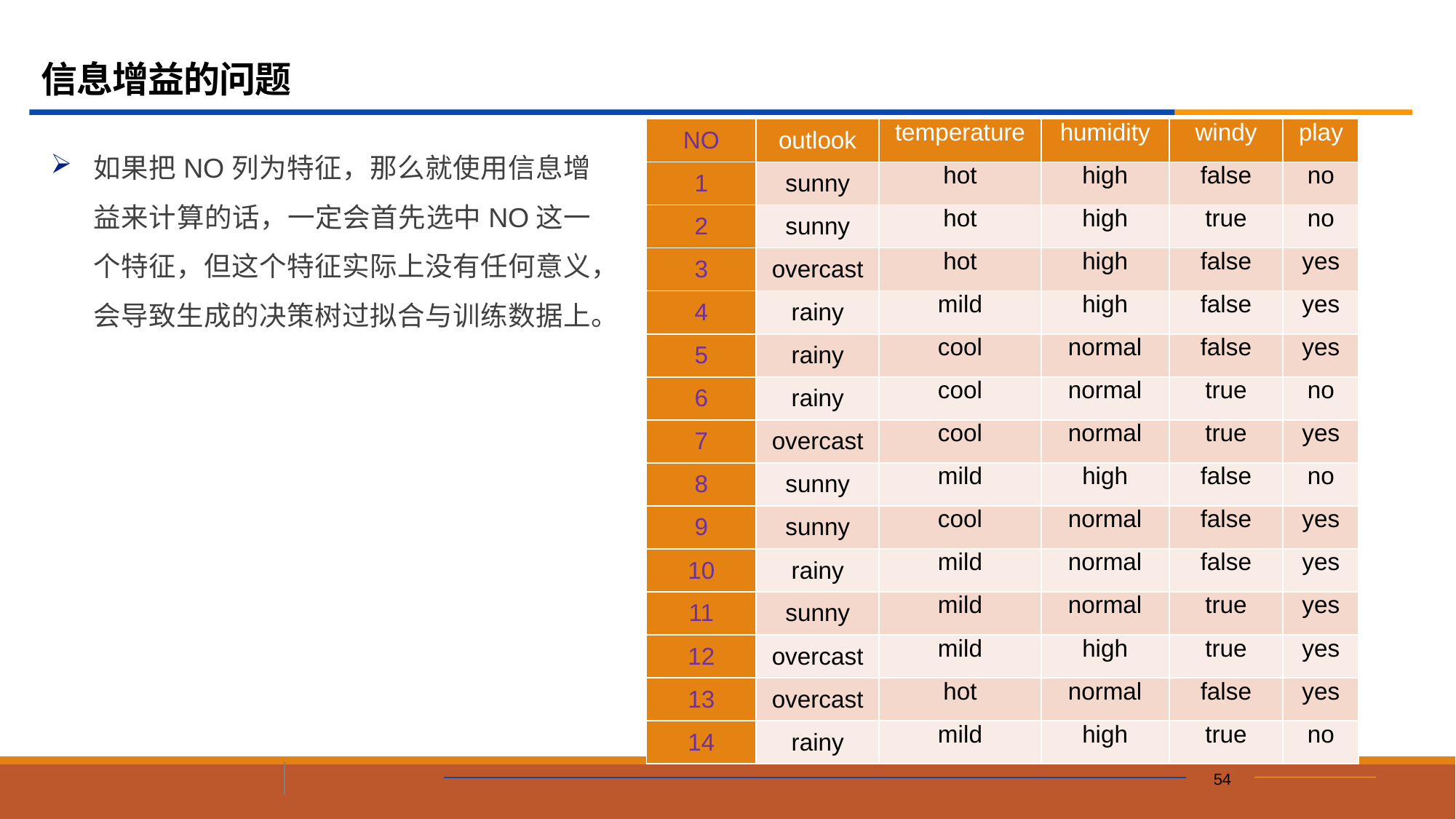

# 信息增益的问题
| NO | outlook | temperature | humidity | windy | play |
| --- | --- | --- | --- | --- | --- |
| 1 | sunny | hot | high | false | no |
| 2 | sunny | hot | high | true | no |
| 3 | overcast | hot | high | false | yes |
| 4 | rainy | mild | high | false | yes |
| 5 | rainy | cool | normal | false | yes |
| 6 | rainy | cool | normal | true | no |
| 7 | overcast | cool | normal | true | yes |
| 8 | sunny | mild | high | false | no |
| 9 | sunny | cool | normal | false | yes |
| 10 | rainy | mild | normal | false | yes |
| 11 | sunny | mild | normal | true | yes |
| 12 | overcast | mild | high | true | yes |
| 13 | overcast | hot | normal | false | yes |
| 14 | rainy | mild | high | true | no |
如果把NO列为特征，那么就使用信息增益来计算的话，一定会首先选中NO这一个特征，但这个特征实际上没有任何意义，会导致生成的决策树过拟合与训练数据上。